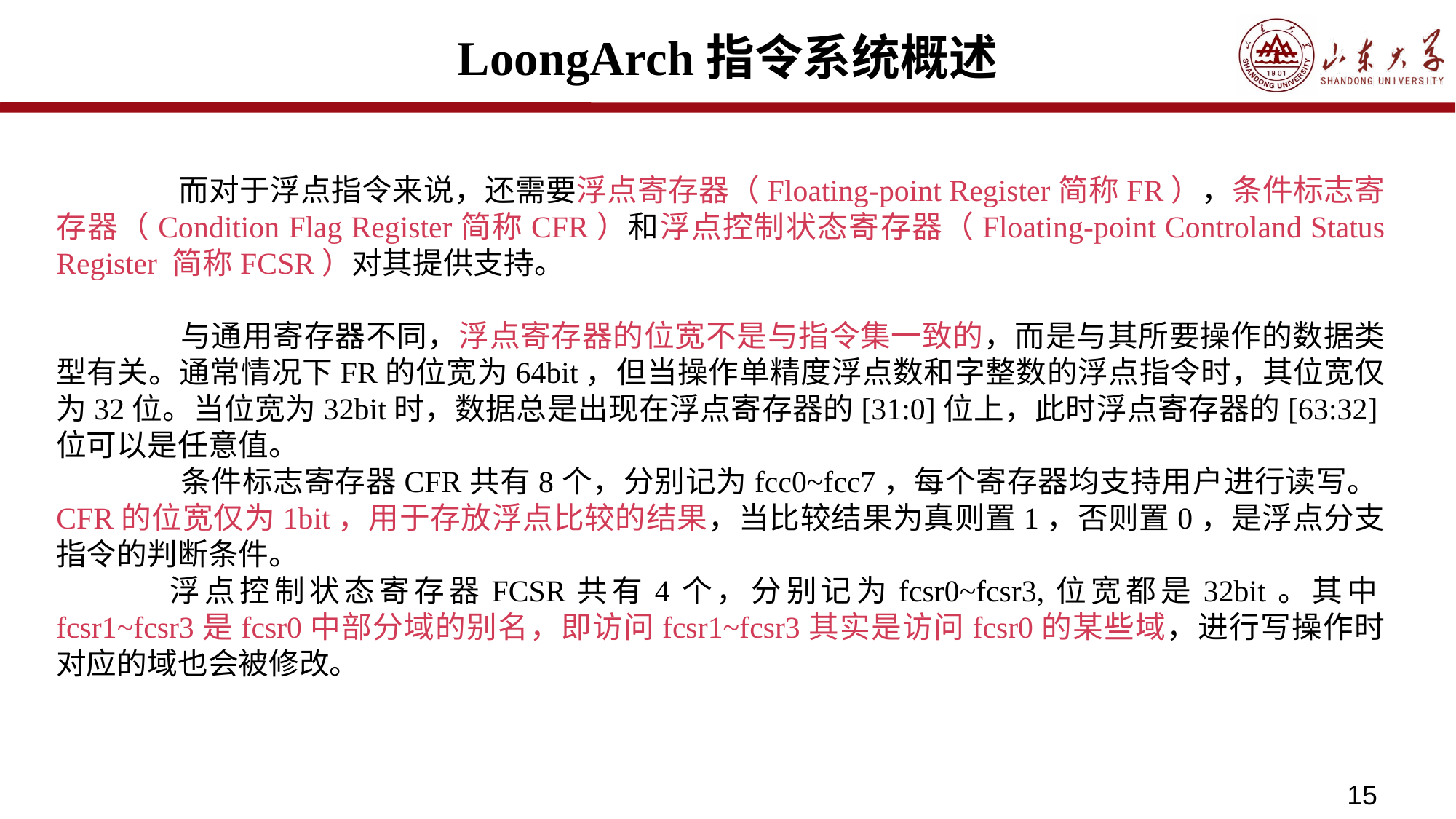

# LoongArch指令系统概述
	 而对于浮点指令来说，还需要浮点寄存器（Floating-point Register简称FR），条件标志寄存器（Condition Flag Register简称CFR）和浮点控制状态寄存器（Floating-point Controland Status Register 简称FCSR）对其提供支持。

	 与通用寄存器不同，浮点寄存器的位宽不是与指令集一致的，而是与其所要操作的数据类型有关。通常情况下FR的位宽为64bit，但当操作单精度浮点数和字整数的浮点指令时，其位宽仅为32位。当位宽为32bit时，数据总是出现在浮点寄存器的[31:0]位上，此时浮点寄存器的[63:32]位可以是任意值。
	 条件标志寄存器CFR共有8个，分别记为fcc0~fcc7，每个寄存器均支持用户进行读写。CFR的位宽仅为1bit，用于存放浮点比较的结果，当比较结果为真则置1，否则置0，是浮点分支指令的判断条件。
	浮点控制状态寄存器FCSR共有4个，分别记为fcsr0~fcsr3,位宽都是32bit。其中fcsr1~fcsr3是fcsr0中部分域的别名，即访问fcsr1~fcsr3其实是访问fcsr0的某些域，进行写操作时对应的域也会被修改。
15